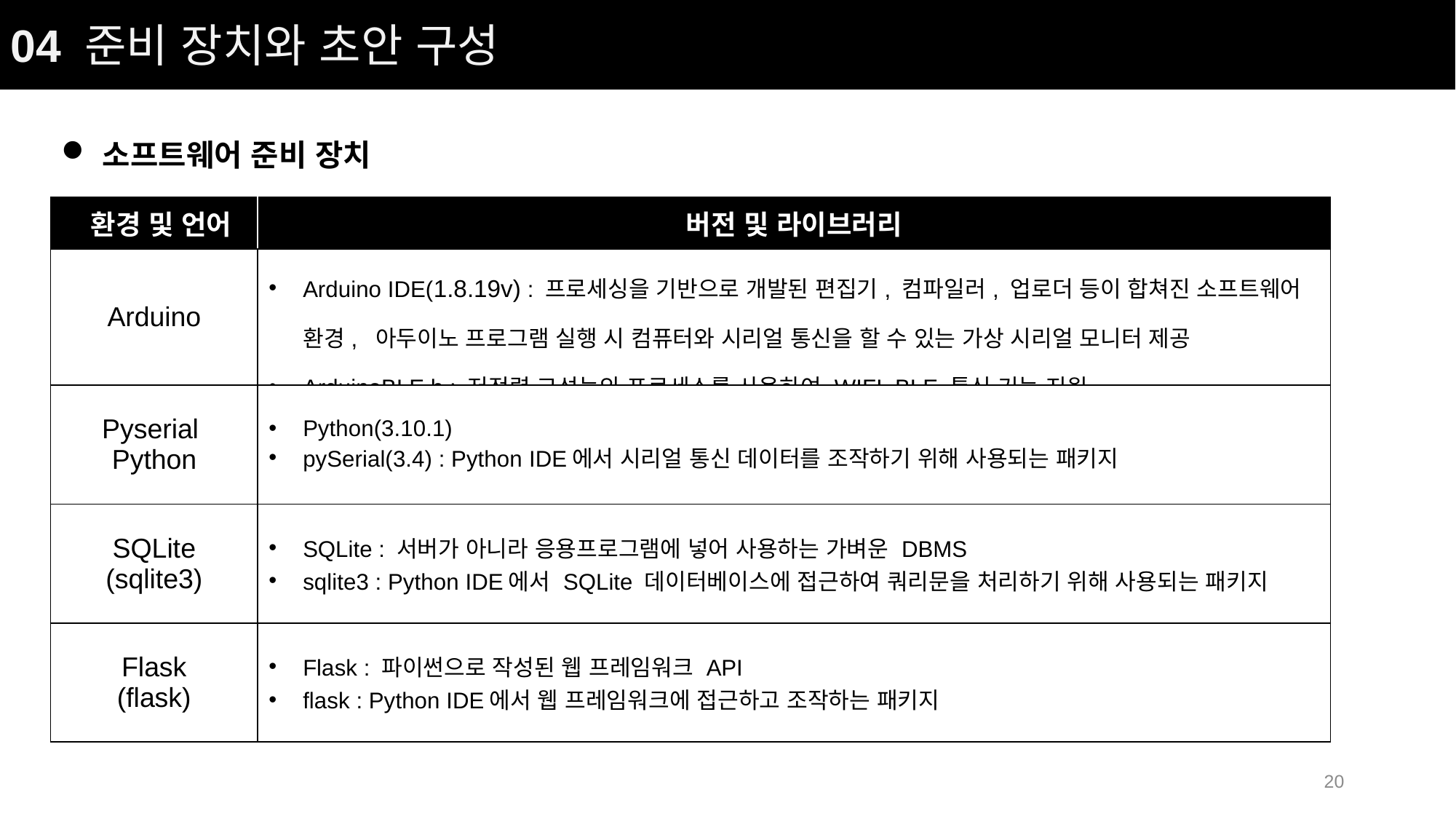

04 준비 장치와 초안 구성
소프트웨어 준비 장치
| 환경 및 언어 | 버전 및 라이브러리 |
| --- | --- |
| Arduino | Arduino IDE(1.8.19v) : 프로세싱을 기반으로 개발된 편집기, 컴파일러, 업로더 등이 합쳐진 소프트웨어 환경, 아두이노 프로그램 실행 시 컴퓨터와 시리얼 통신을 할 수 있는 가상 시리얼 모니터 제공 ArduinoBLE.h : 저전력 고성능의 프로세스를 사용하여 WIFI, BLE 통신 기능 지원 |
| Pyserial Python | Python(3.10.1) pySerial(3.4) : Python IDE에서 시리얼 통신 데이터를 조작하기 위해 사용되는 패키지 |
| SQLite (sqlite3) | SQLite : 서버가 아니라 응용프로그램에 넣어 사용하는 가벼운 DBMS sqlite3 : Python IDE에서 SQLite 데이터베이스에 접근하여 쿼리문을 처리하기 위해 사용되는 패키지 |
| Flask (flask) | Flask : 파이썬으로 작성된 웹 프레임워크 API flask : Python IDE에서 웹 프레임워크에 접근하고 조작하는 패키지 |
20